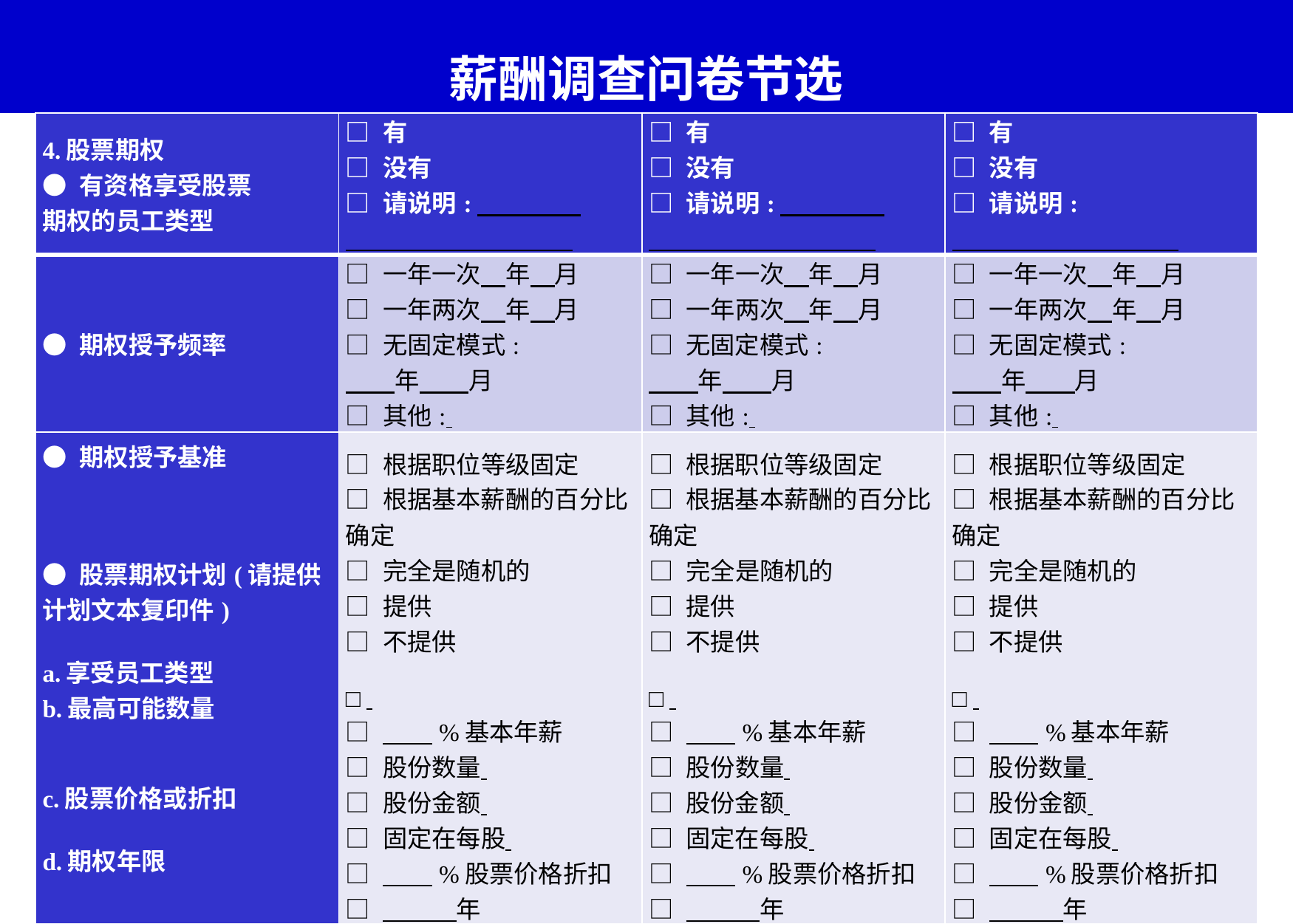

# 薪酬调查问卷节选
| 4.股票期权 ● 有资格享受股票 期权的员工类型 | □ 有 □ 没有 □ 请说明: | □ 有 □ 没有 □ 请说明: | □ 有 □ 没有 □ 请说明: |
| --- | --- | --- | --- |
| ● 期权授予频率 | □ 一年一次　年　月  □ 一年两次　年　月  □ 无固定模式: 　　年　　月  □ 其他: | □ 一年一次　年　月  □ 一年两次　年　月  □ 无固定模式: 　　年　　月  □ 其他: | □ 一年一次　年　月  □ 一年两次　年　月  □ 无固定模式: 　　年　　月  □ 其他: |
| ● 期权授予基准       ● 股票期权计划(请提供计划文本复印件)   a.享受员工类型 b.最高可能数量     c.股票价格或折扣   d.期权年限 | □ 根据职位等级固定 □ 根据基本薪酬的百分比确定 □ 完全是随机的 □ 提供 □ 不提供   □   □ 　　%基本年薪  □ 股份数量  □ 股份金额  □ 固定在每股  □ 　　%股票价格折扣  □ 　　　年 | □ 根据职位等级固定 □ 根据基本薪酬的百分比确定 □ 完全是随机的 □ 提供 □ 不提供   □   □ 　　%基本年薪  □ 股份数量  □ 股份金额  □ 固定在每股  □ 　　%股票价格折扣  □ 　　　年 | □ 根据职位等级固定 □ 根据基本薪酬的百分比确定 □ 完全是随机的 □ 提供 □ 不提供   □   □ 　　%基本年薪  □ 股份数量  □ 股份金额  □ 固定在每股  □ 　　%股票价格折扣  □ 　　　年 |